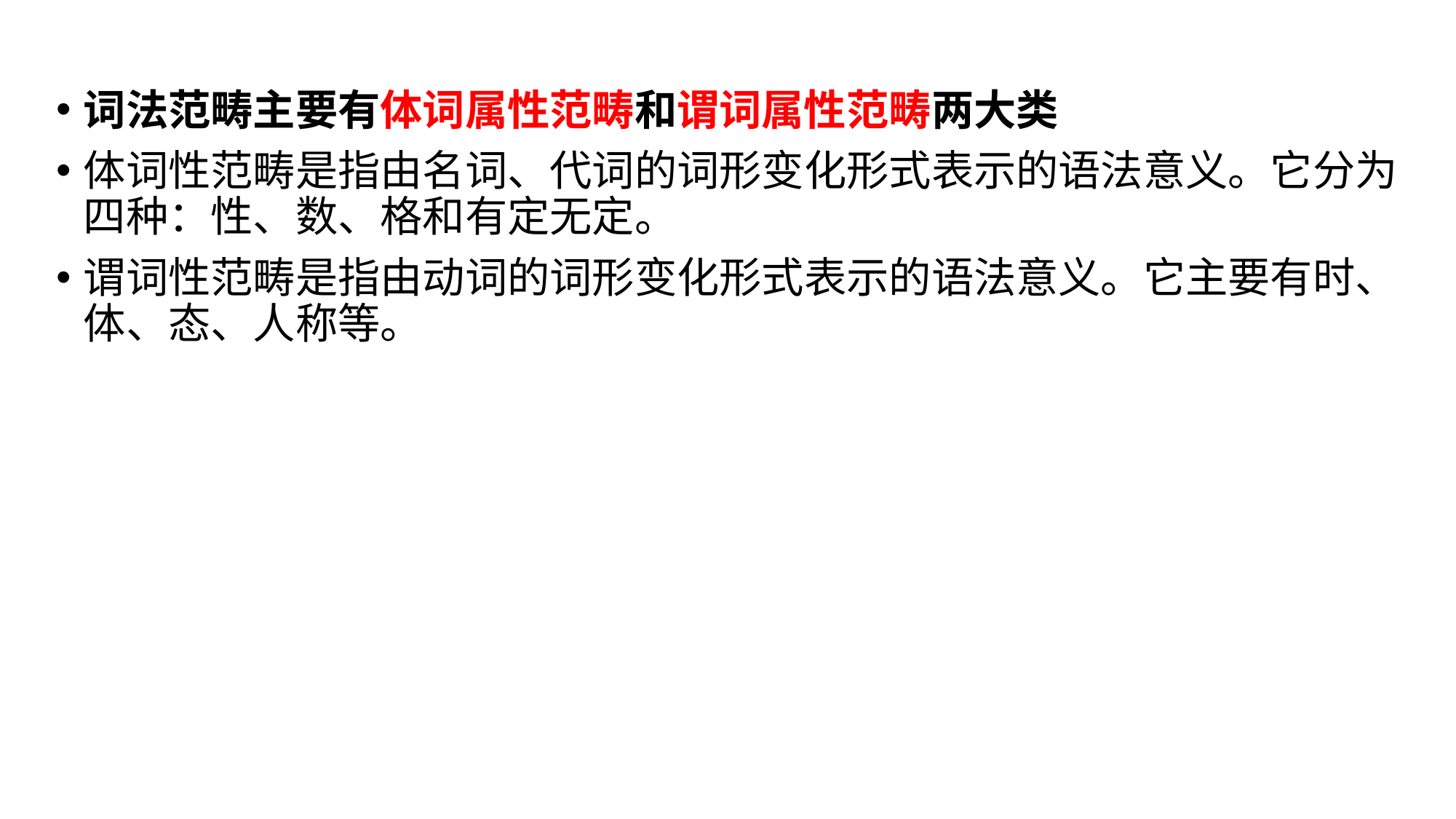

词法范畴主要有体词属性范畴和谓词属性范畴两大类
体词性范畴是指由名词、代词的词形变化形式表示的语法意义。它分为四种：性、数、格和有定无定。
谓词性范畴是指由动词的词形变化形式表示的语法意义。它主要有时、体、态、人称等。